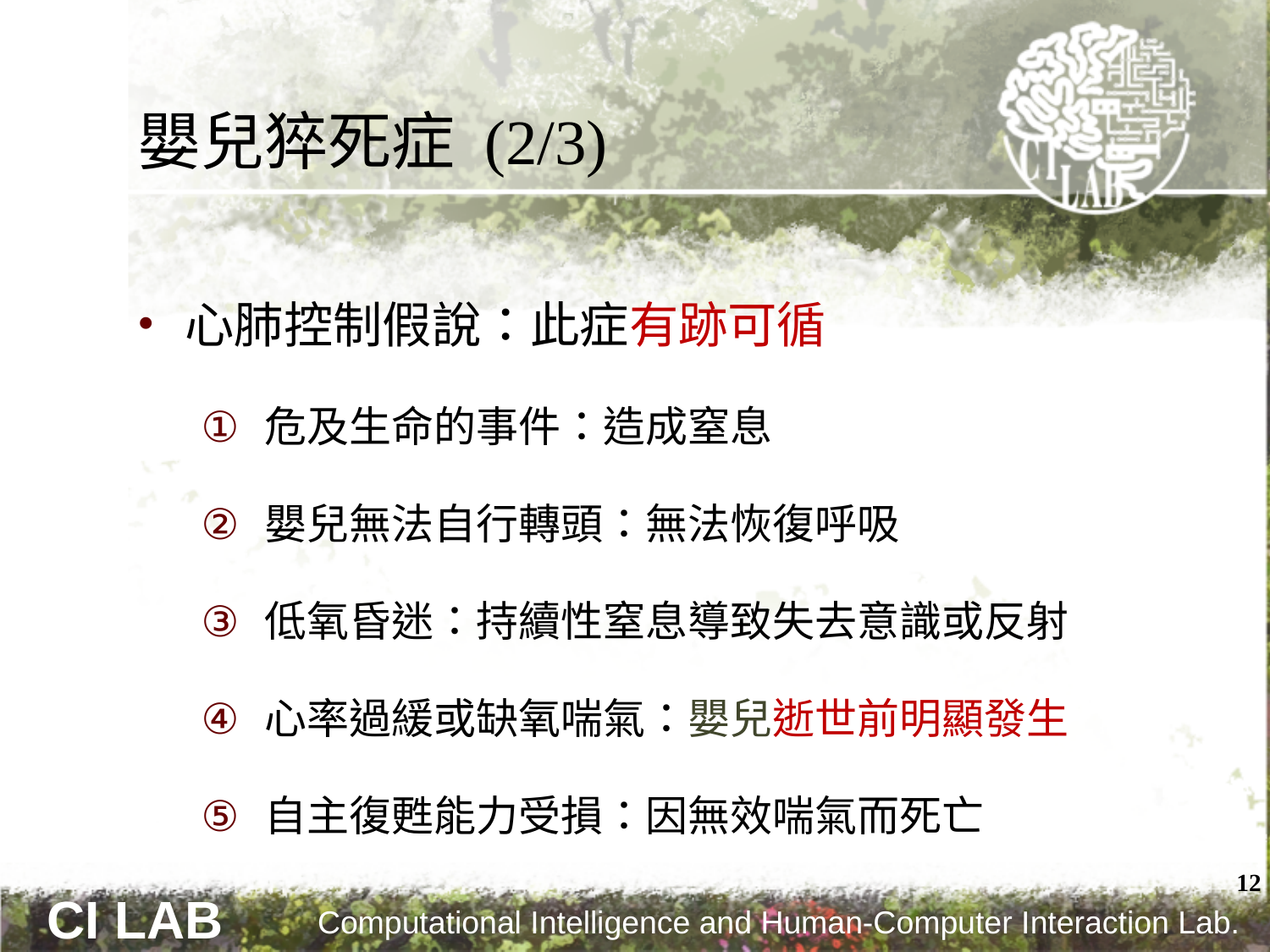

# 嬰兒猝死症 (2/3)
心肺控制假說：此症有跡可循
危及生命的事件：造成窒息
嬰兒無法自行轉頭：無法恢復呼吸
低氧昏迷：持續性窒息導致失去意識或反射
心率過緩或缺氧喘氣：嬰兒逝世前明顯發生
自主復甦能力受損：因無效喘氣而死亡
12